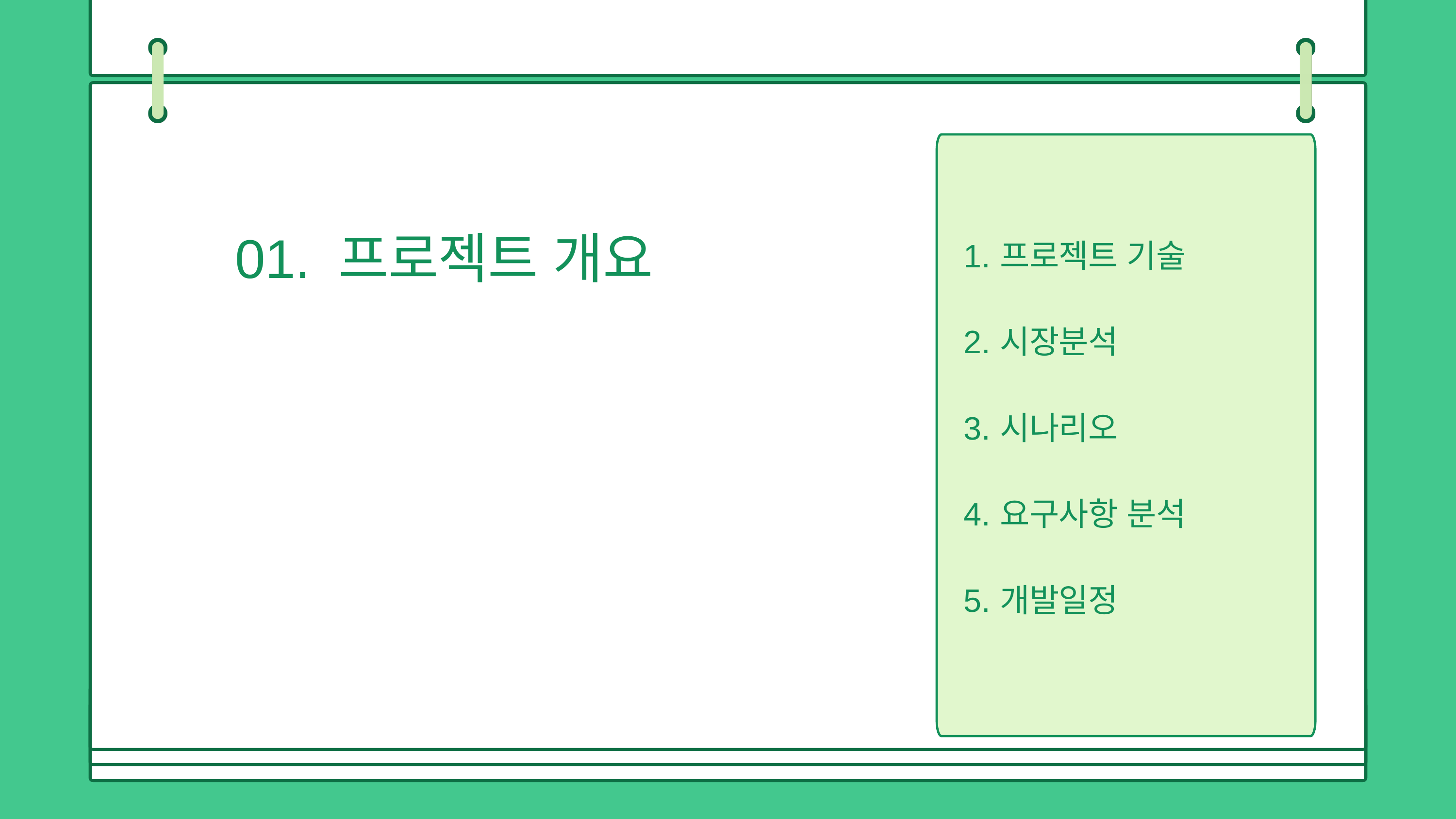

프로젝트 기술

시장분석

시나리오

요구사항 분석

개발일정
01. 프로젝트 개요